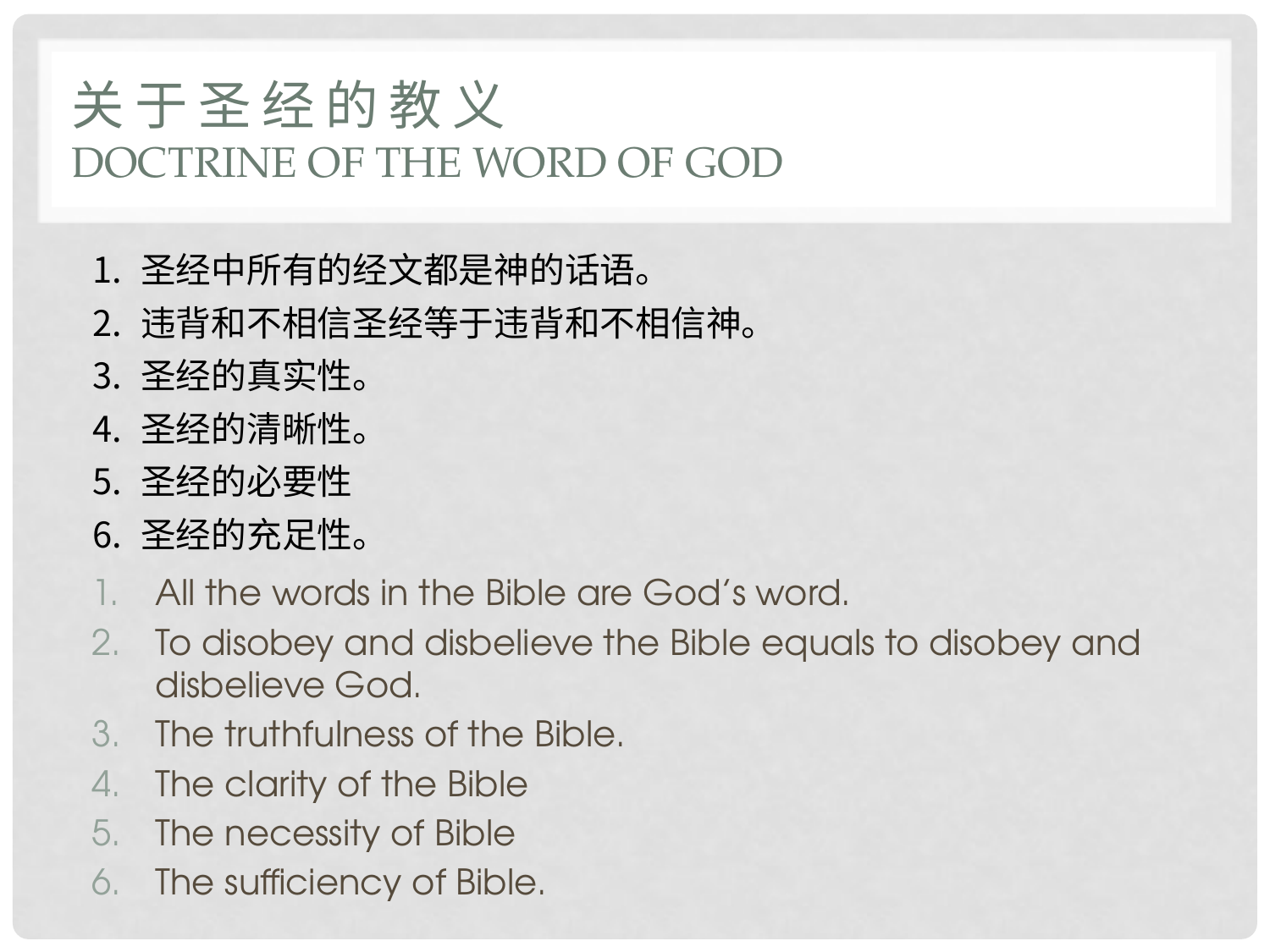

# 关于圣经的教义 Doctrine of the word of god
圣经中所有的经文都是神的话语。
违背和不相信圣经等于违背和不相信神。
圣经的真实性。
圣经的清晰性。
圣经的必要性
圣经的充足性。
All the words in the Bible are God’s word.
To disobey and disbelieve the Bible equals to disobey and disbelieve God.
The truthfulness of the Bible.
The clarity of the Bible
The necessity of Bible
The sufficiency of Bible.